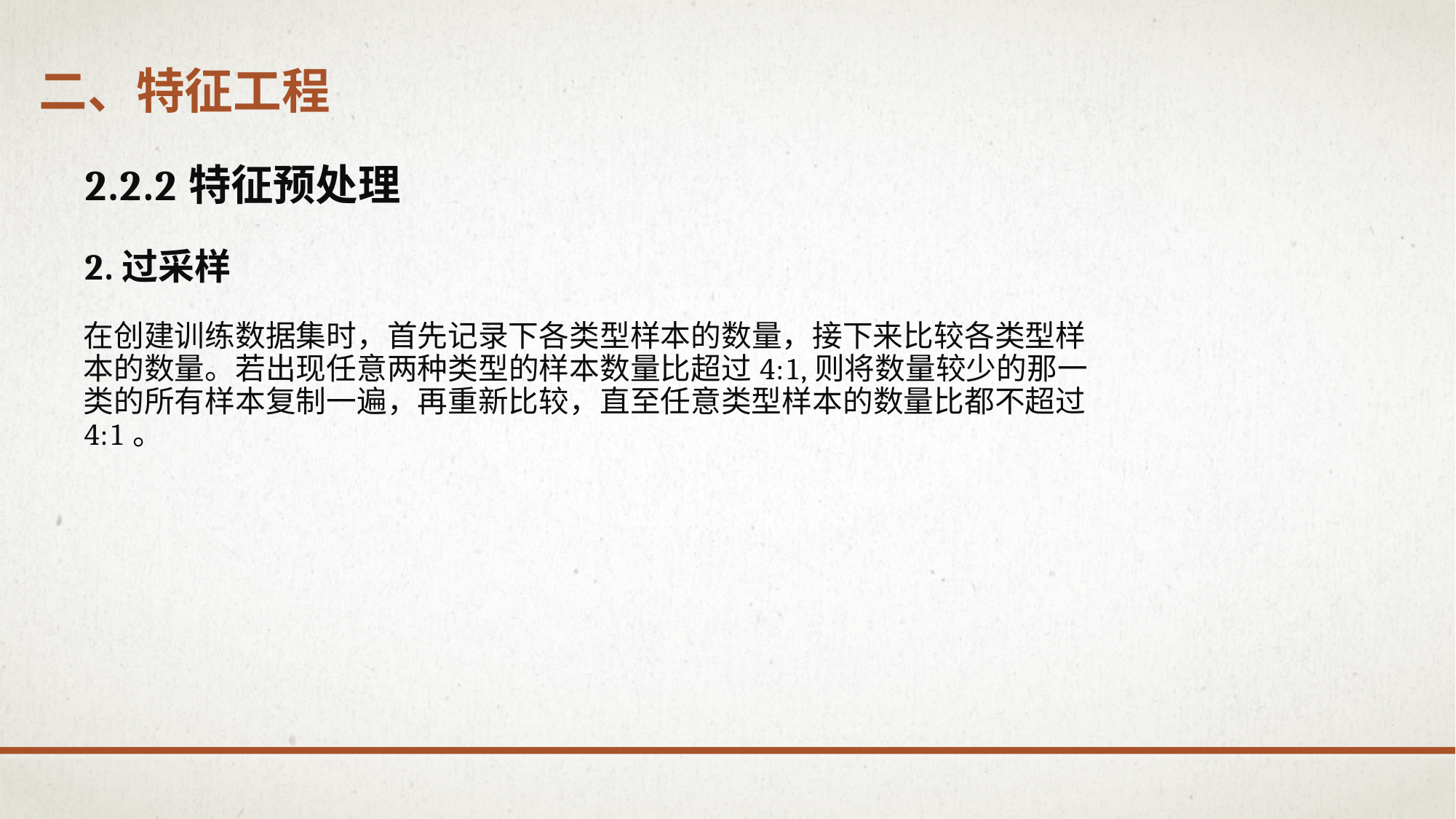

# 二、特征工程
2.2.2特征预处理

2.过采样

在创建训练数据集时，首先记录下各类型样本的数量，接下来比较各类型样本的数量。若出现任意两种类型的样本数量比超过4:1,则将数量较少的那一类的所有样本复制一遍，再重新比较，直至任意类型样本的数量比都不超过4:1。